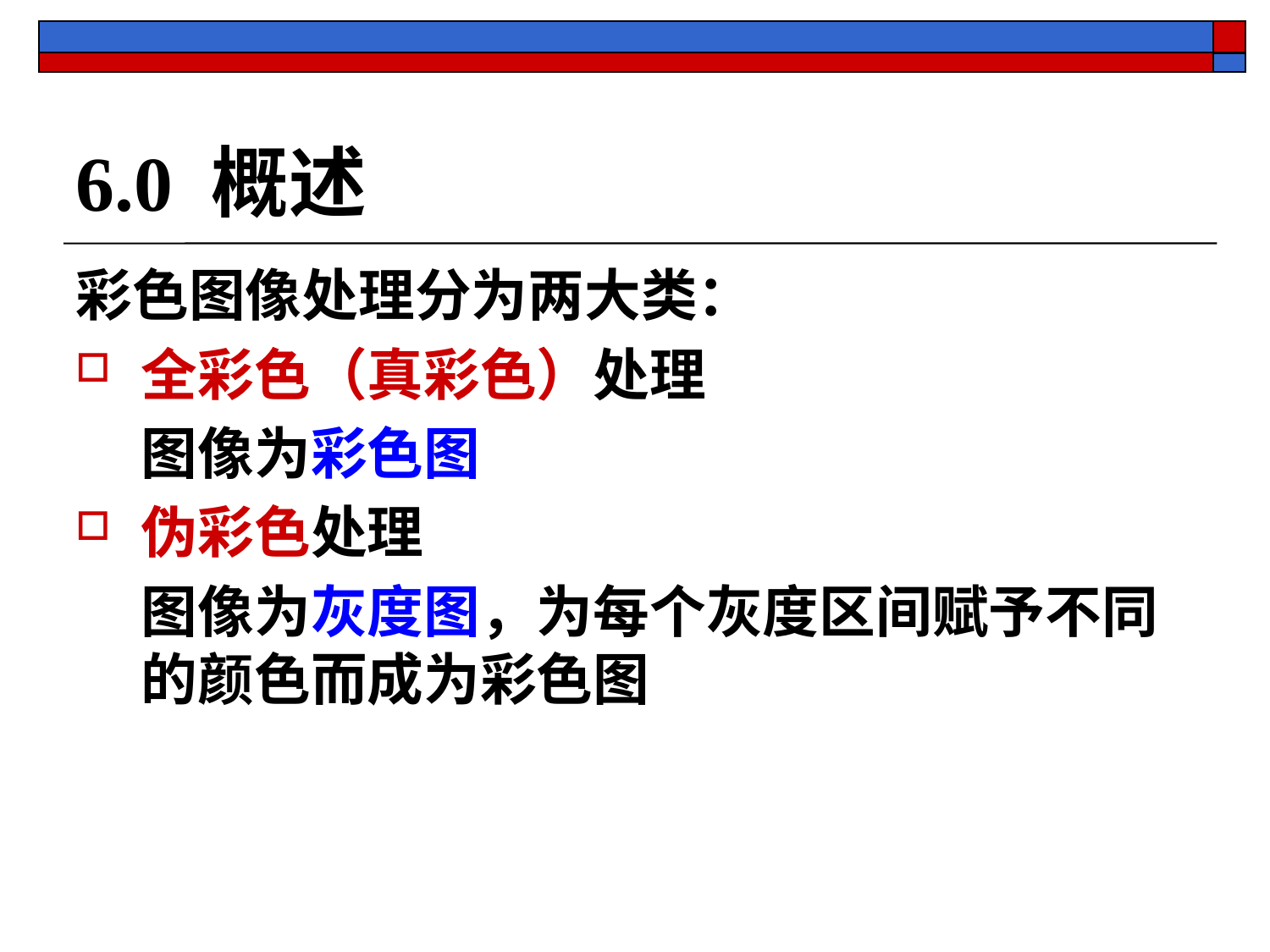

# 6.0 概述
彩色图像处理分为两大类：
全彩色（真彩色）处理
	图像为彩色图
伪彩色处理
	图像为灰度图，为每个灰度区间赋予不同的颜色而成为彩色图
3